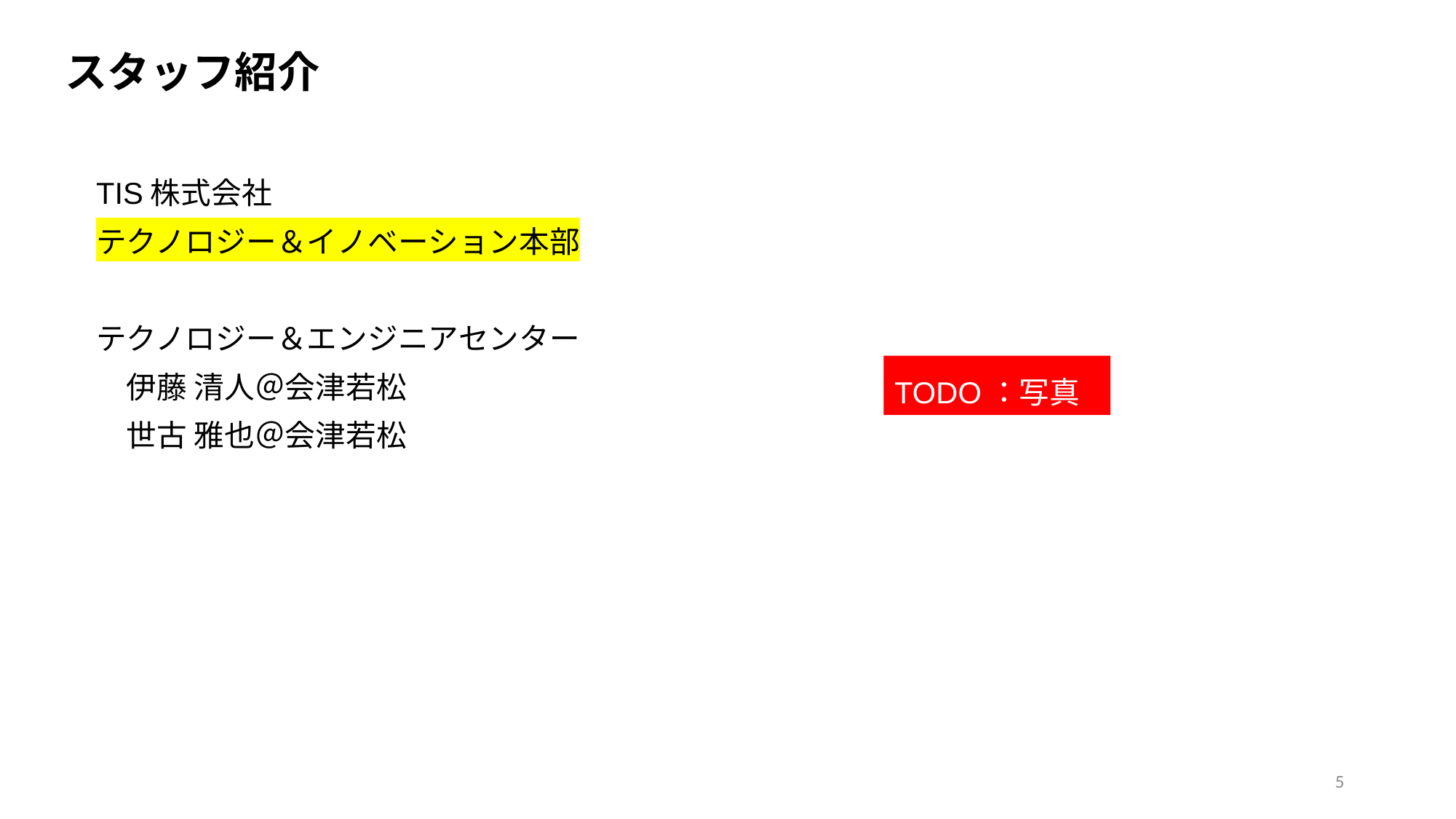

スタッフ紹介
TIS株式会社
テクノロジー＆イノベーション本部

テクノロジー＆エンジニアセンター
　伊藤 清人＠会津若松
　世古 雅也＠会津若松

TODO：写真
5